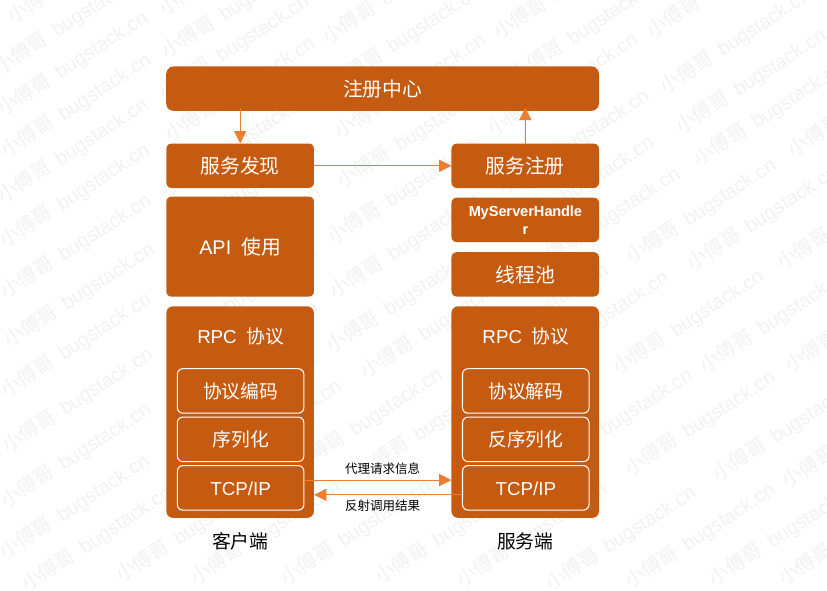

注册中心
服务发现
服务注册
API 使用
MyServerHandler
线程池

RPC 协议
RPC 协议
协议编码
协议解码
序列化
反序列化
代理请求信息
TCP/IP
TCP/IP
反射调用结果
服务端
客户端